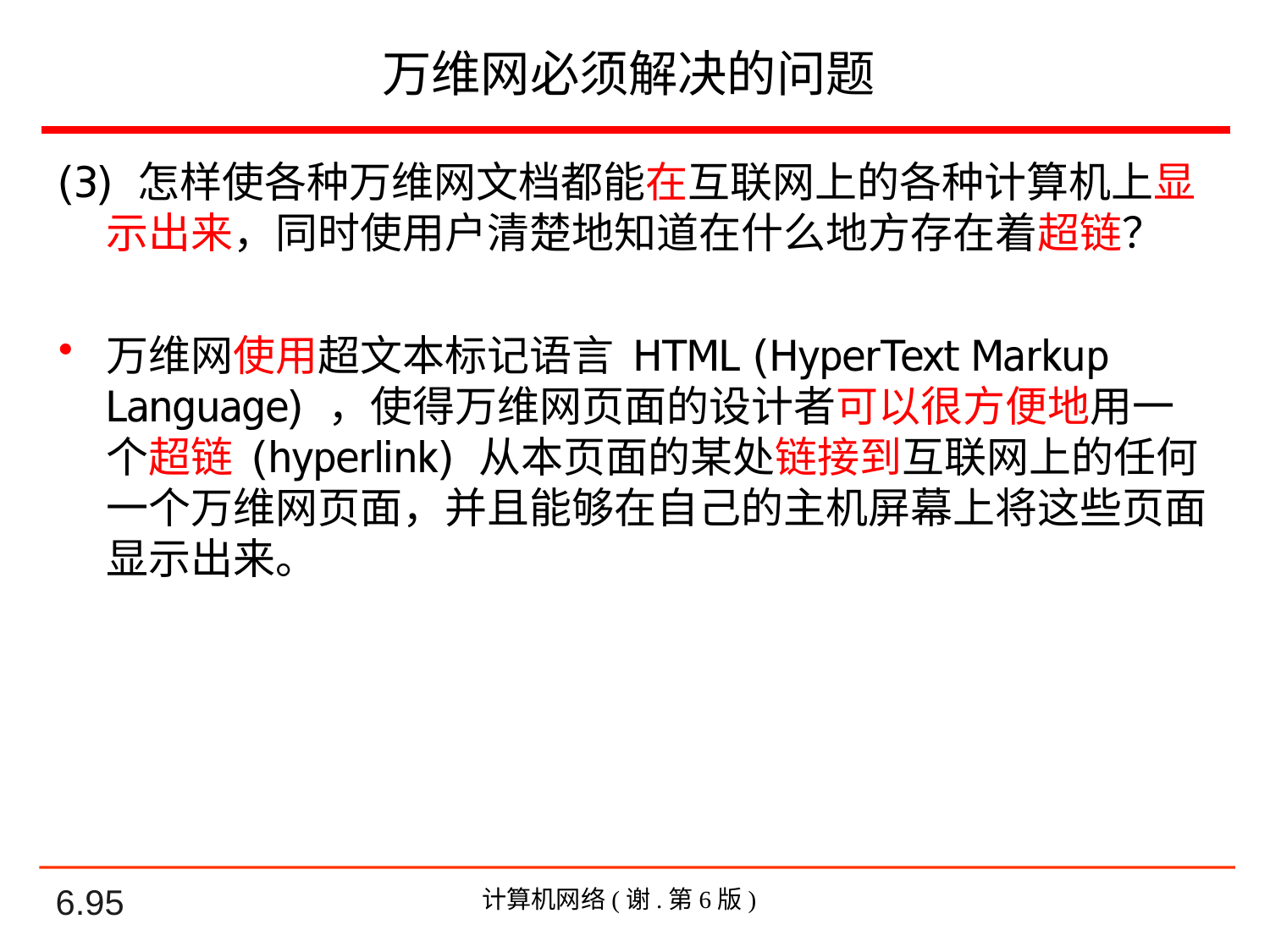

# 万维网必须解决的问题
(3) 怎样使各种万维网文档都能在互联网上的各种计算机上显示出来，同时使用户清楚地知道在什么地方存在着超链？

万维网使用超文本标记语言 HTML (HyperText Markup Language) ，使得万维网页面的设计者可以很方便地用一个超链 (hyperlink) 从本页面的某处链接到互联网上的任何一个万维网页面，并且能够在自己的主机屏幕上将这些页面显示出来。